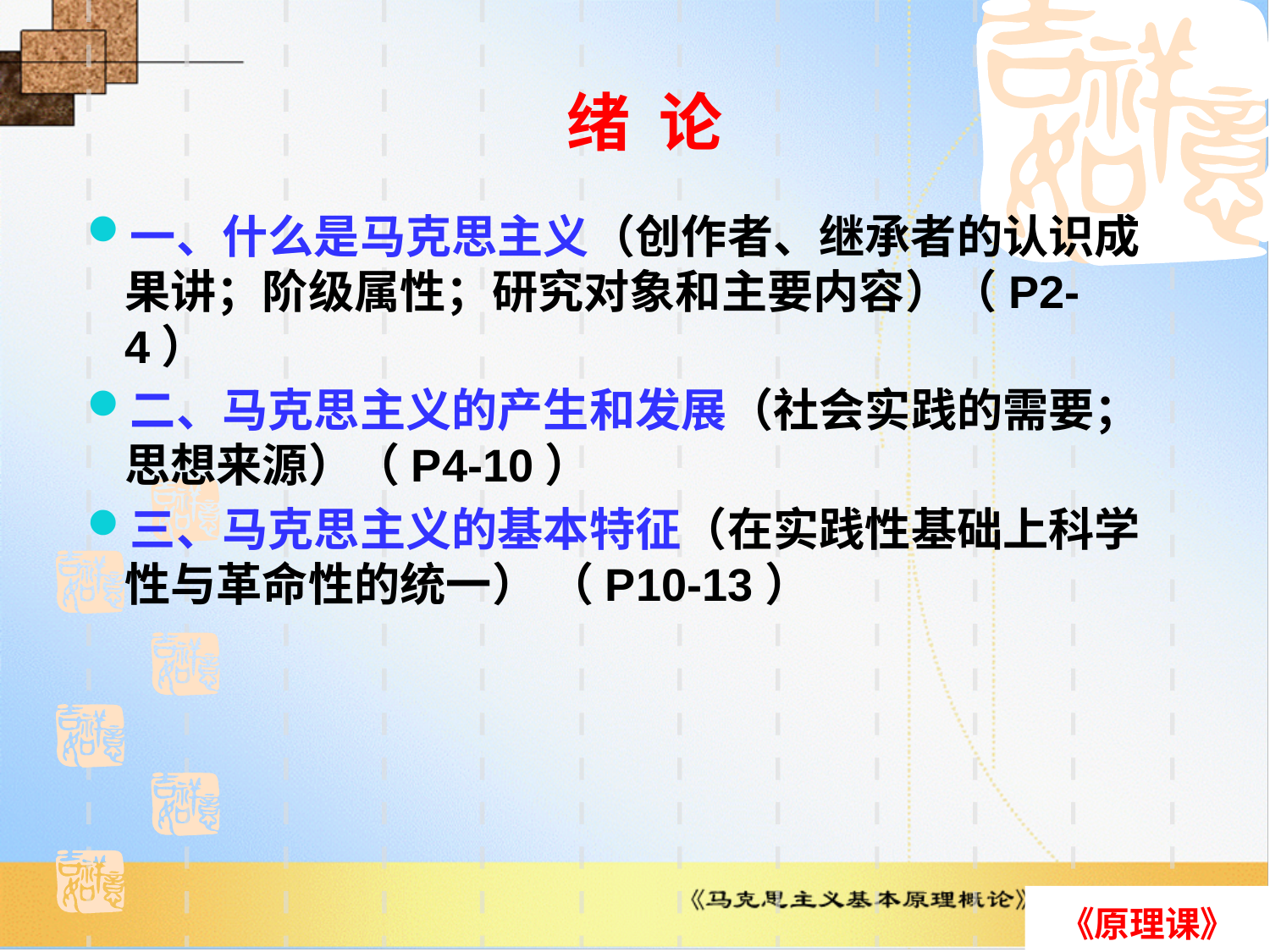

# 绪  论
一、什么是马克思主义（创作者、继承者的认识成果讲；阶级属性；研究对象和主要内容）（P2-4）
二、马克思主义的产生和发展（社会实践的需要；思想来源）（P4-10）
三、马克思主义的基本特征（在实践性基础上科学性与革命性的统一） （P10-13）

《原理课》